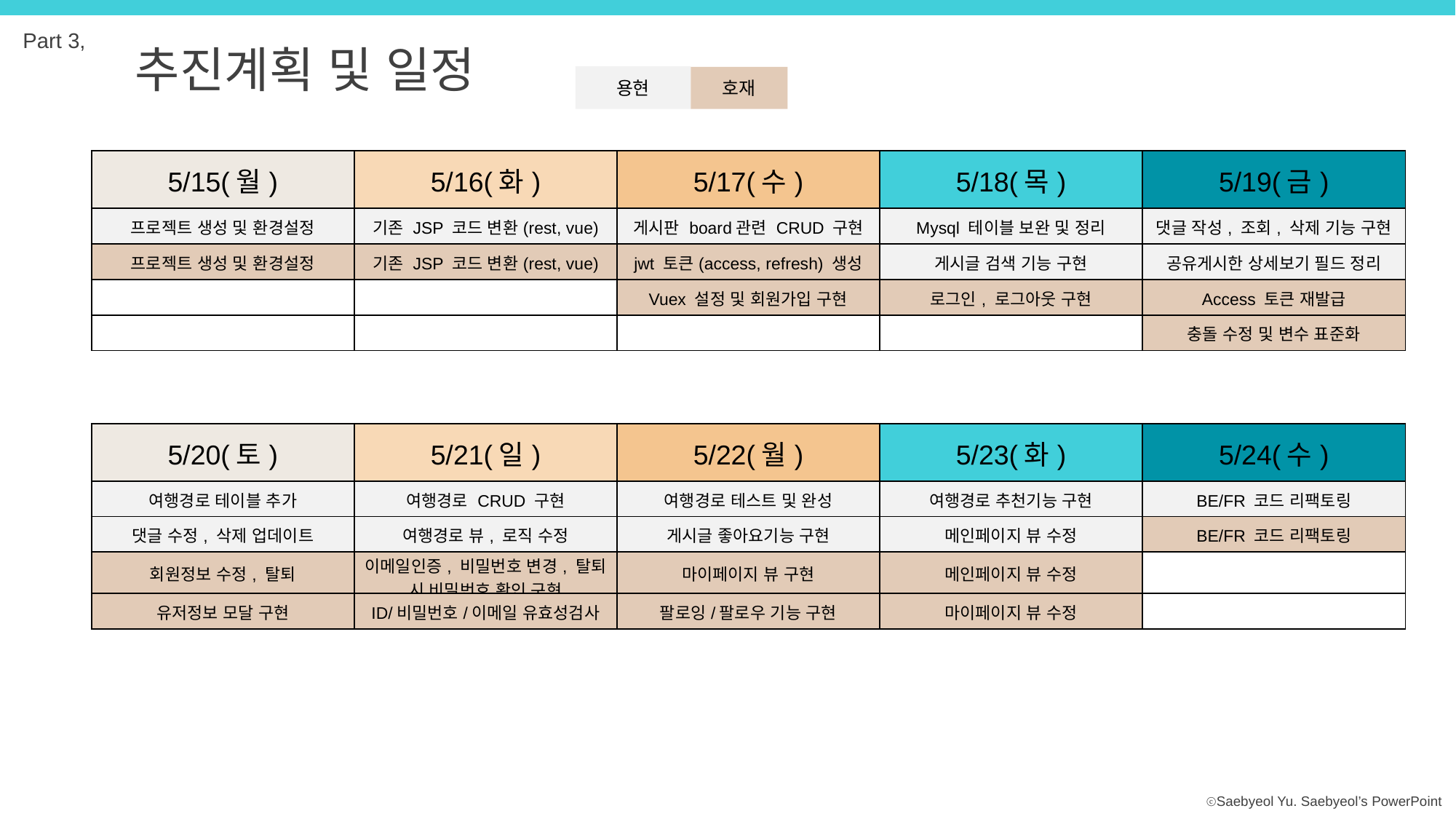

Part 3,
추진계획 및 일정
용현
호재
| 5/15(월) | 5/16(화) | 5/17(수) | 5/18(목) | 5/19(금) |
| --- | --- | --- | --- | --- |
| 프로젝트 생성 및 환경설정 | 기존 JSP 코드 변환(rest, vue) | 게시판 board관련 CRUD 구현 | Mysql 테이블 보완 및 정리 | 댓글 작성, 조회, 삭제 기능 구현 |
| 프로젝트 생성 및 환경설정 | 기존 JSP 코드 변환(rest, vue) | jwt 토큰(access, refresh) 생성 | 게시글 검색 기능 구현 | 공유게시한 상세보기 필드 정리 |
|  |  | Vuex 설정 및 회원가입 구현 | 로그인, 로그아웃 구현 | Access 토큰 재발급 |
|  |  |  |  | 충돌 수정 및 변수 표준화 |
| 5/20(토) | 5/21(일) | 5/22(월) | 5/23(화) | 5/24(수) |
| --- | --- | --- | --- | --- |
| 여행경로 테이블 추가 | 여행경로 CRUD 구현 | 여행경로 테스트 및 완성 | 여행경로 추천기능 구현 | BE/FR 코드 리팩토링 |
| 댓글 수정, 삭제 업데이트 | 여행경로 뷰, 로직 수정 | 게시글 좋아요기능 구현 | 메인페이지 뷰 수정 | BE/FR 코드 리팩토링 |
| 회원정보 수정, 탈퇴 | 이메일인증, 비밀번호 변경, 탈퇴 시 비밀번호 확인 구현 | 마이페이지 뷰 구현 | 메인페이지 뷰 수정 |  |
| 유저정보 모달 구현 | ID/비밀번호/이메일 유효성검사 | 팔로잉/팔로우 기능 구현 | 마이페이지 뷰 수정 |  |